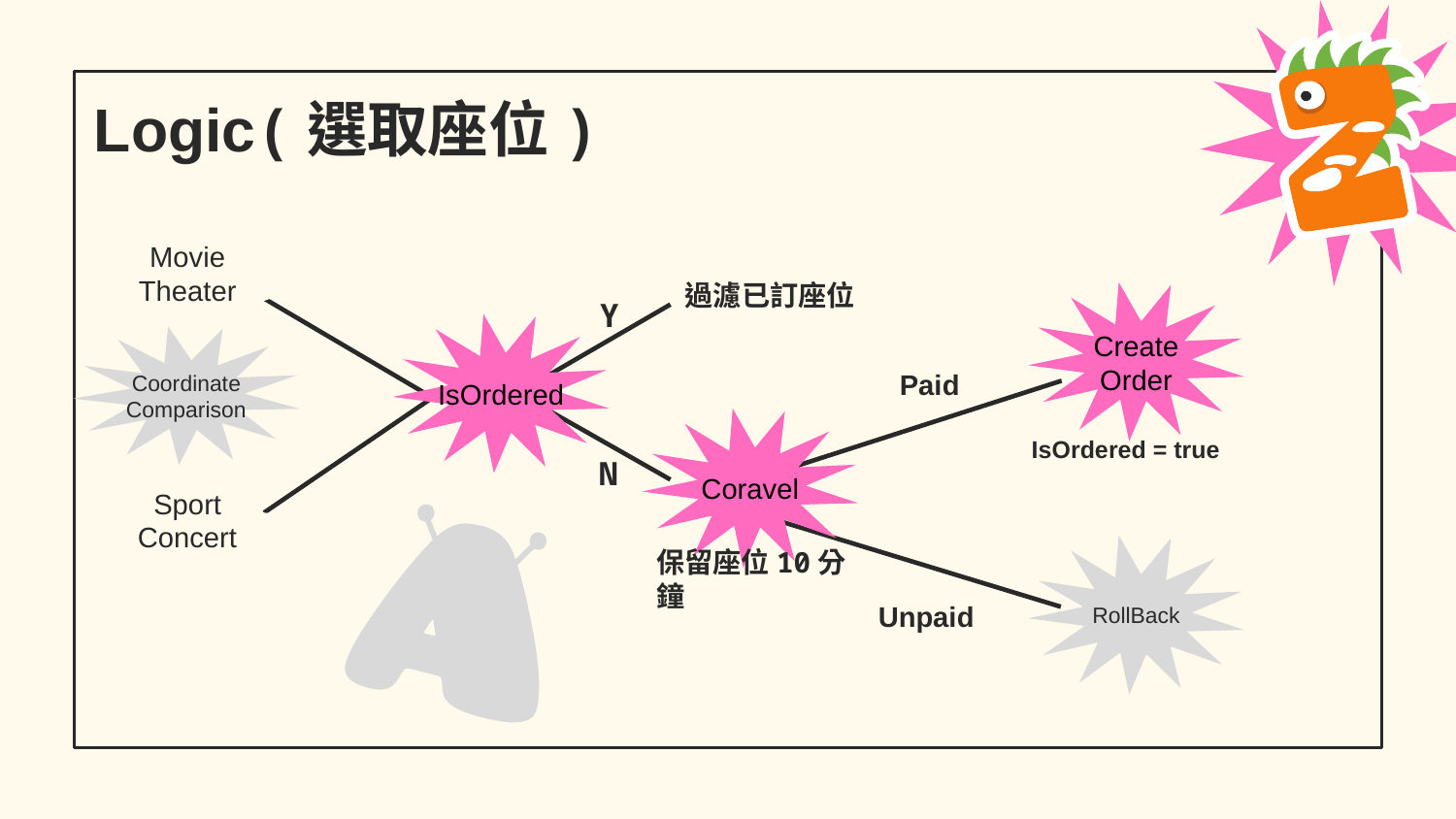

Logic(選取座位)
Movie Theater
過濾已訂座位
Create
Order
Y
IsOrdered
Coordinate
Comparison
Paid
Coravel
IsOrdered = true
N
Sport
Concert

RollBack
保留座位10分鐘
Unpaid